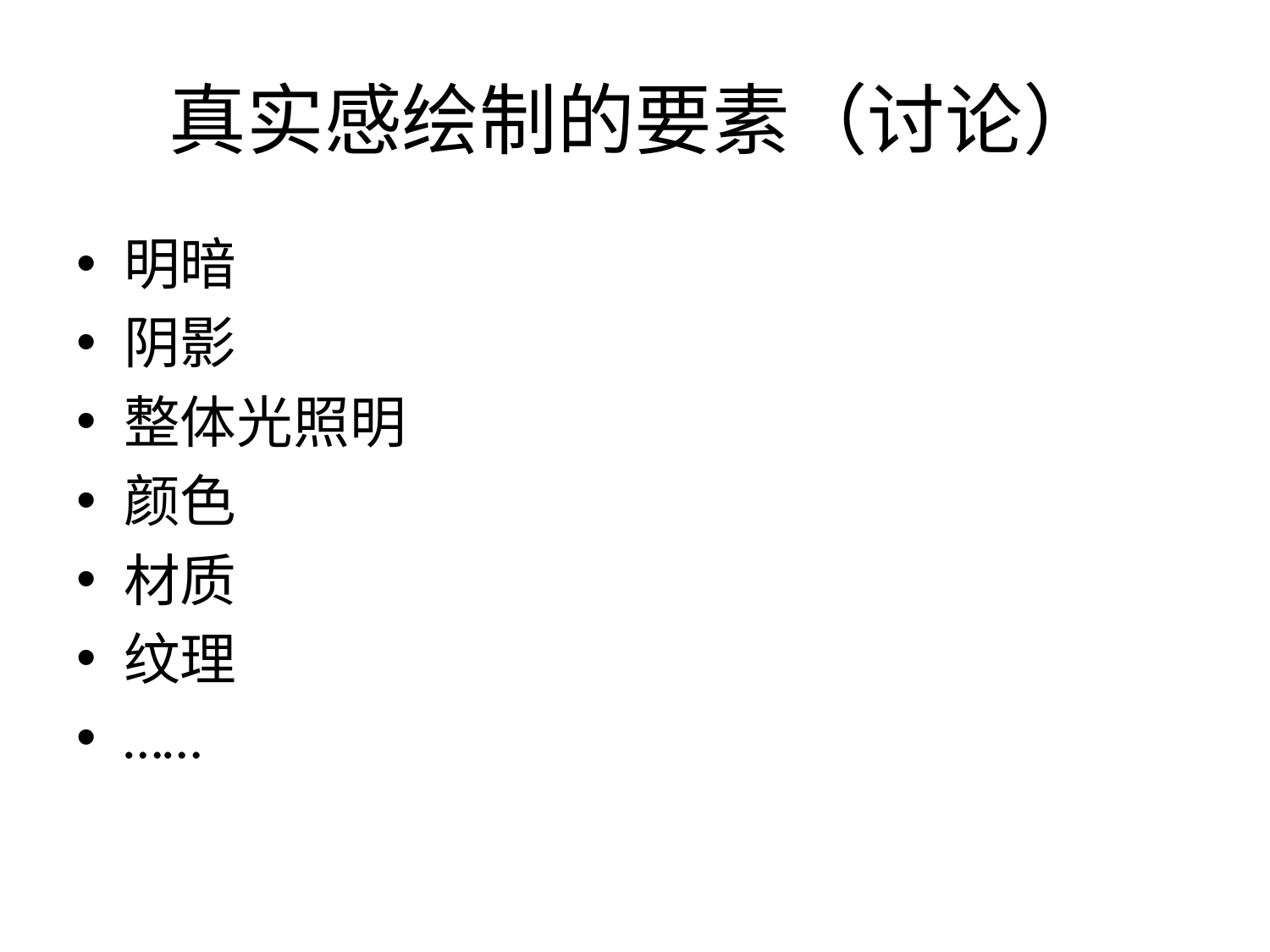

# 真实感绘制的要素（讨论）
明暗
阴影
整体光照明
颜色
材质
纹理
……